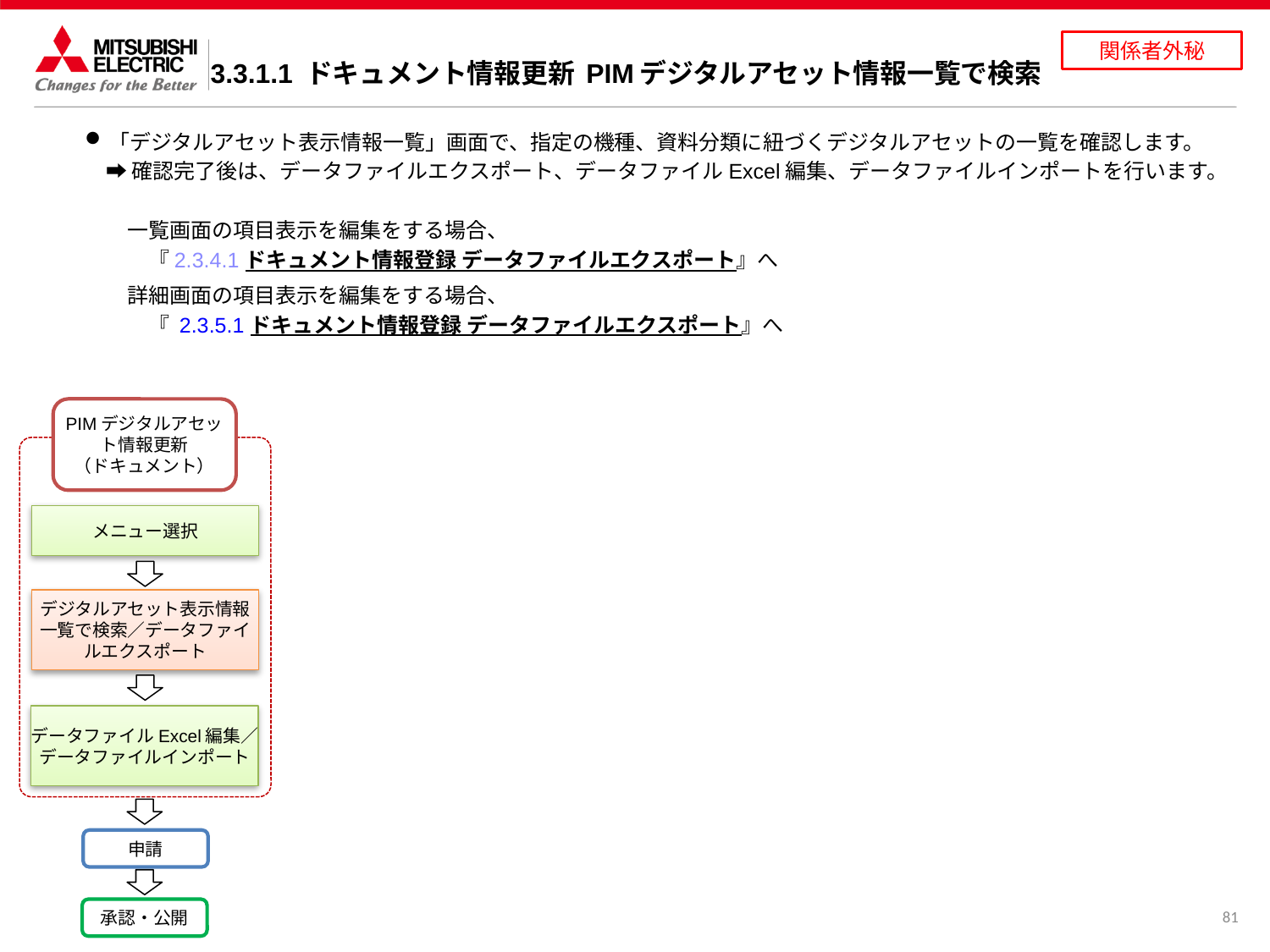

3.3.1.1 ドキュメント情報更新 PIMデジタルアセット情報一覧で検索
「デジタルアセット表示情報一覧」画面で、指定の機種、資料分類に紐づくデジタルアセットの一覧を確認します。
　➡ 確認完了後は、データファイルエクスポート、データファイルExcel編集、データファイルインポートを行います。

　　一覧画面の項目表示を編集をする場合、
　　　『 2.3.4.1 ドキュメント情報登録 データファイルエクスポート』へ
　　詳細画面の項目表示を編集をする場合、
　　　『 2.3.5.1 ドキュメント情報登録 データファイルエクスポート』へ

PIMデジタルアセット情報更新
（ドキュメント）

メニュー選択

デジタルアセット表示情報一覧で検索／データファイルエクスポート

データファイルExcel編集／
データファイルインポート

申請

承認・公開
81